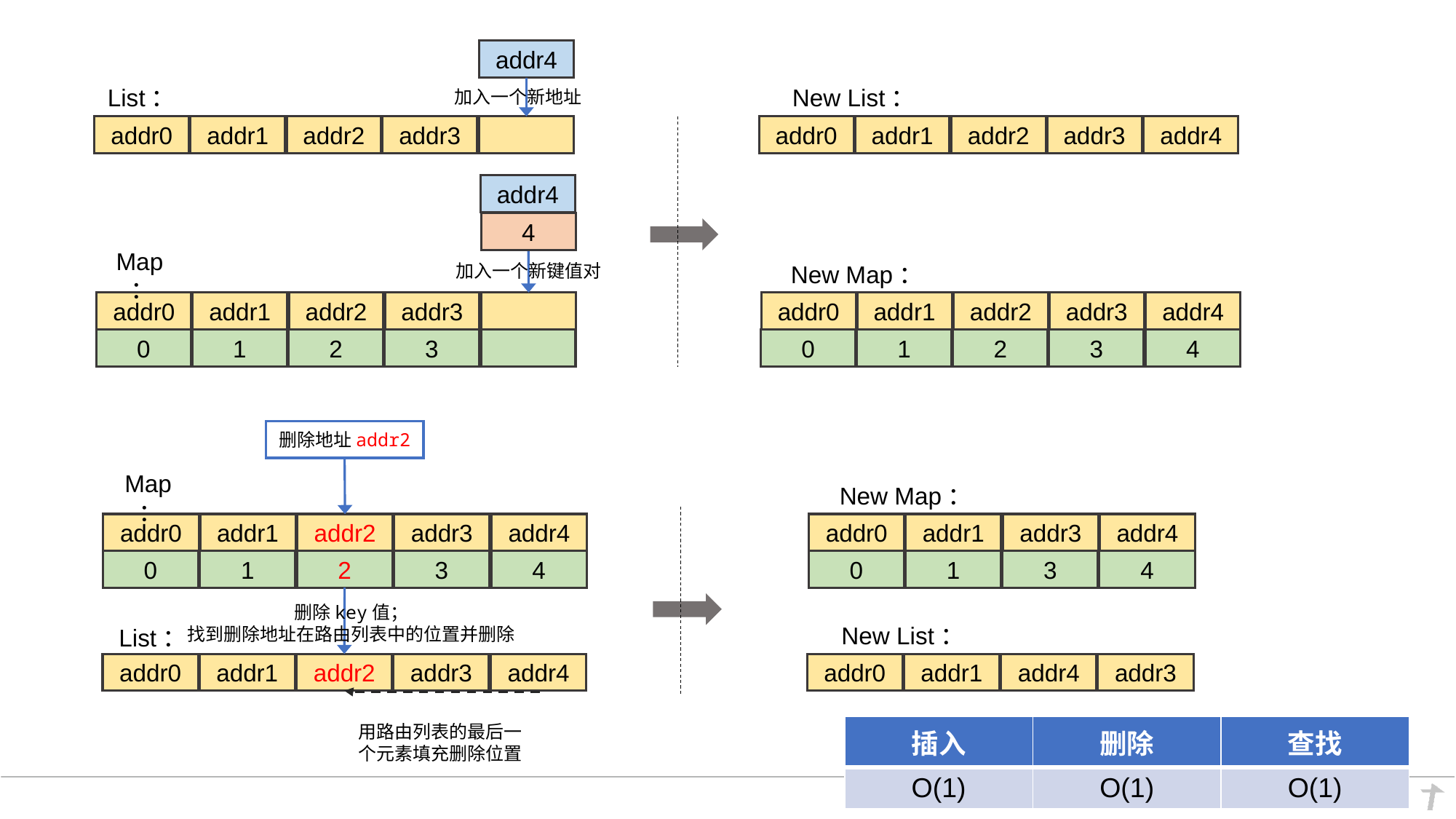

addr4
加入一个新地址
New List：
List：
addr0
addr1
addr2
addr3

addr0
addr1
addr2
addr3
addr4
addr4
4

加入一个新键值对
New Map：
Map：
addr0
addr1
addr2
addr3

addr0
addr1
addr2
addr3
addr4
0
1
2
3

0
1
2
3
4
删除地址addr2
New Map：
Map：
addr0
addr1
addr2
addr3
addr4
addr0
addr1
addr3
addr4
0
1
2
3
4
0
1
3
4

删除key值；
找到删除地址在路由列表中的位置并删除
New List：
List：
addr0
addr1
addr2
addr3
addr4
addr0
addr1
addr4
addr3
用路由列表的最后一个元素填充删除位置
| 插入 | 删除 | 查找 |
| --- | --- | --- |
| O(1) | O(1) | O(1) |